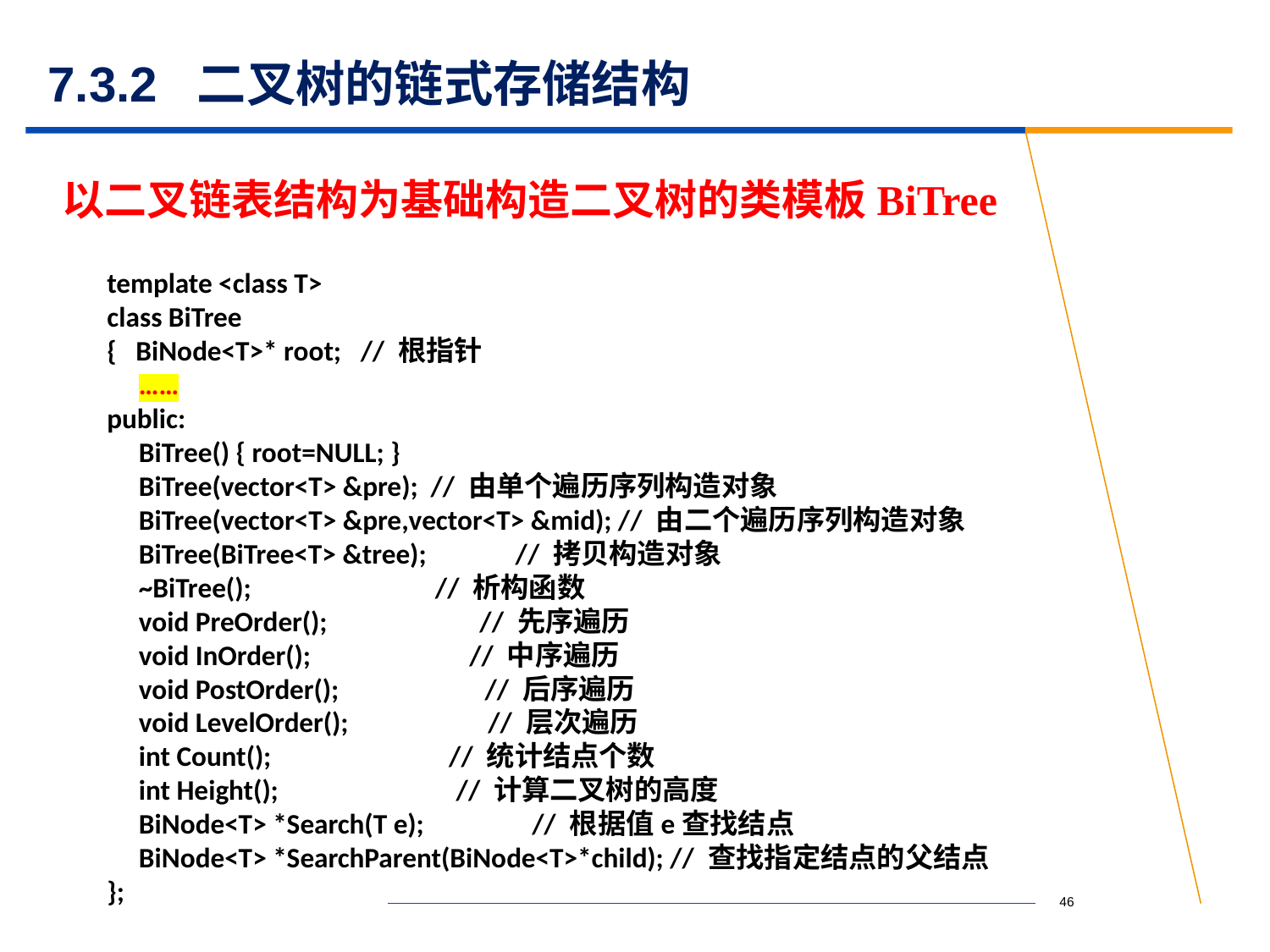

# 7.3.2  二叉树的链式存储结构
以二叉链表结构为基础构造二叉树的类模板BiTree
template <class T>
class BiTree
{   BiNode<T>* root;   // 根指针
     ……
public:
     BiTree() { root=NULL; }
     BiTree(vector<T> &pre);  // 由单个遍历序列构造对象
     BiTree(vector<T> &pre,vector<T> &mid); // 由二个遍历序列构造对象
     BiTree(BiTree<T> &tree);              // 拷贝构造对象
     ~BiTree();                             // 析构函数
     void PreOrder();                        // 先序遍历
     void InOrder();                         // 中序遍历
     void PostOrder();                       // 后序遍历
     void LevelOrder();                      // 层次遍历
     int Count();                            // 统计结点个数
     int Height();                            // 计算二叉树的高度
     BiNode<T> *Search(T e);                 // 根据值e查找结点
     BiNode<T> *SearchParent(BiNode<T>*child); // 查找指定结点的父结点
};